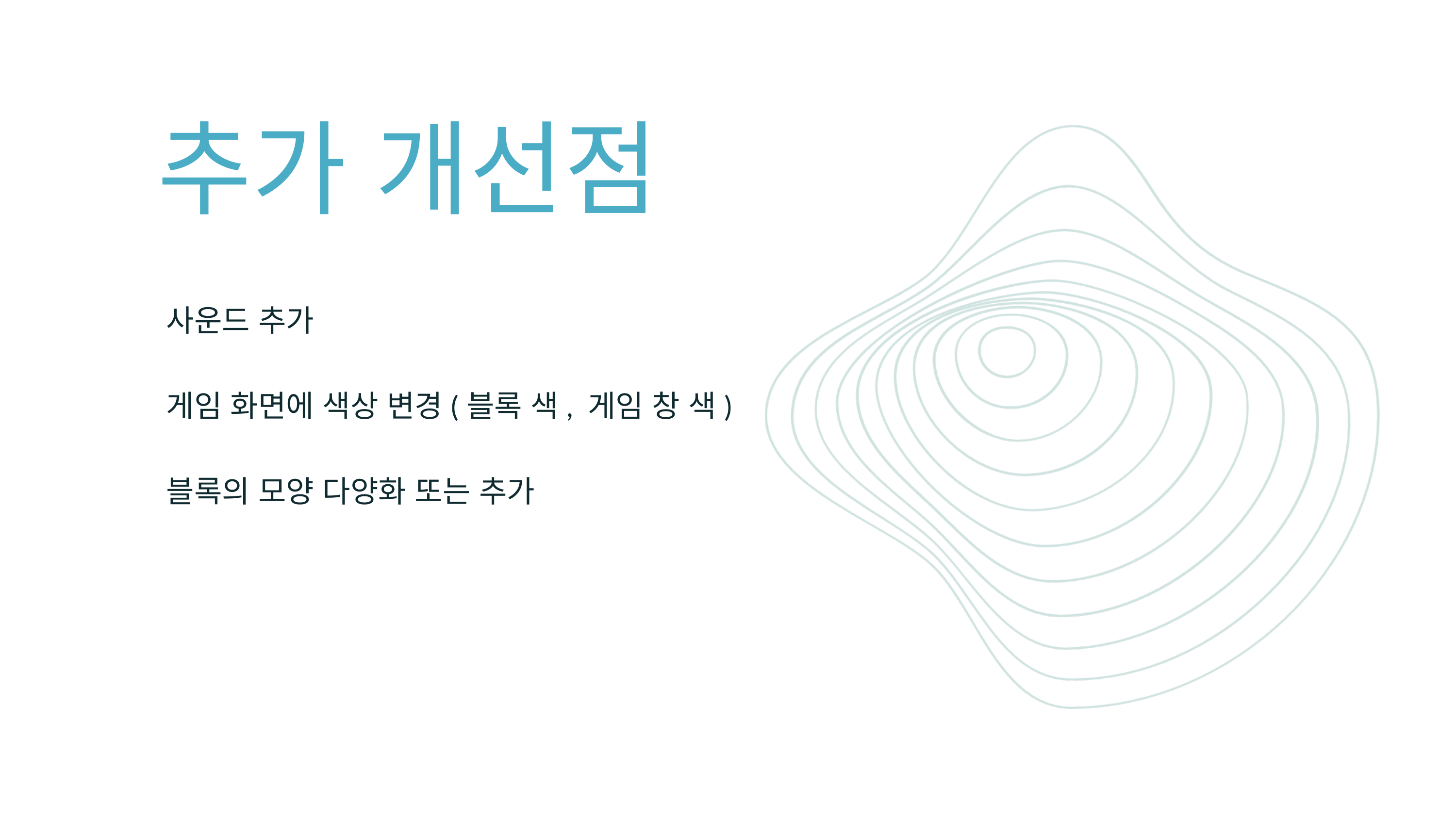

추가 개선점
사운드 추가

게임 화면에 색상 변경(블록 색, 게임 창 색)

블록의 모양 다양화 또는 추가